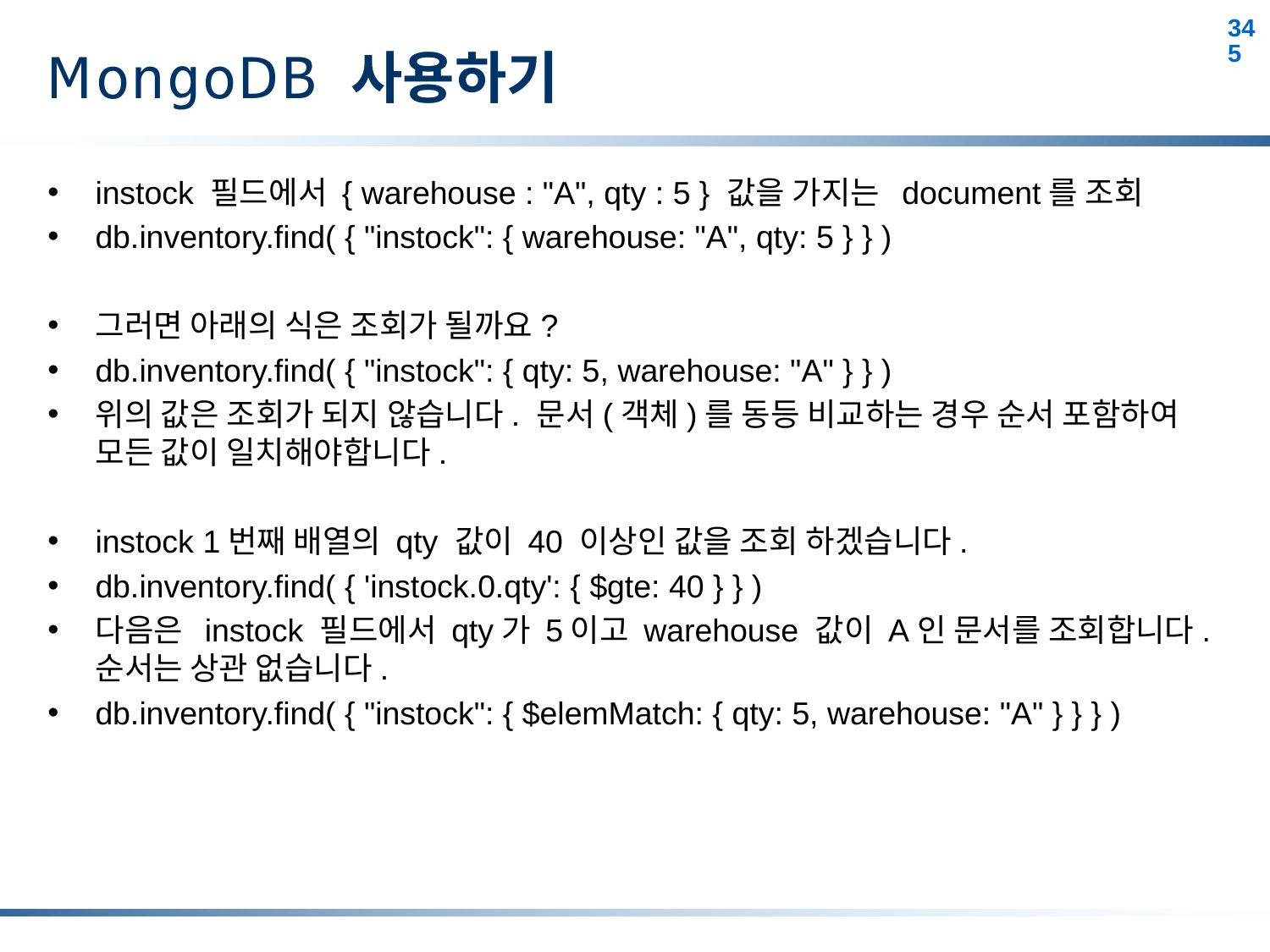

# MongoDB 사용하기
instock 필드에서 { warehouse : "A", qty : 5 } 값을 가지는  document를 조회
db.inventory.find( { "instock": { warehouse: "A", qty: 5 } } )

그러면 아래의 식은 조회가 될까요?
db.inventory.find( { "instock": { qty: 5, warehouse: "A" } } )
위의 값은 조회가 되지 않습니다. 문서(객체)를 동등 비교하는 경우 순서 포함하여 모든 값이 일치해야합니다.

instock 1번째 배열의 qty 값이 40 이상인 값을 조회 하겠습니다.
db.inventory.find( { 'instock.0.qty': { $gte: 40 } } )
다음은  instock 필드에서 qty가 5이고 warehouse 값이 A인 문서를 조회합니다.  순서는 상관 없습니다.
db.inventory.find( { "instock": { $elemMatch: { qty: 5, warehouse: "A" } } } )